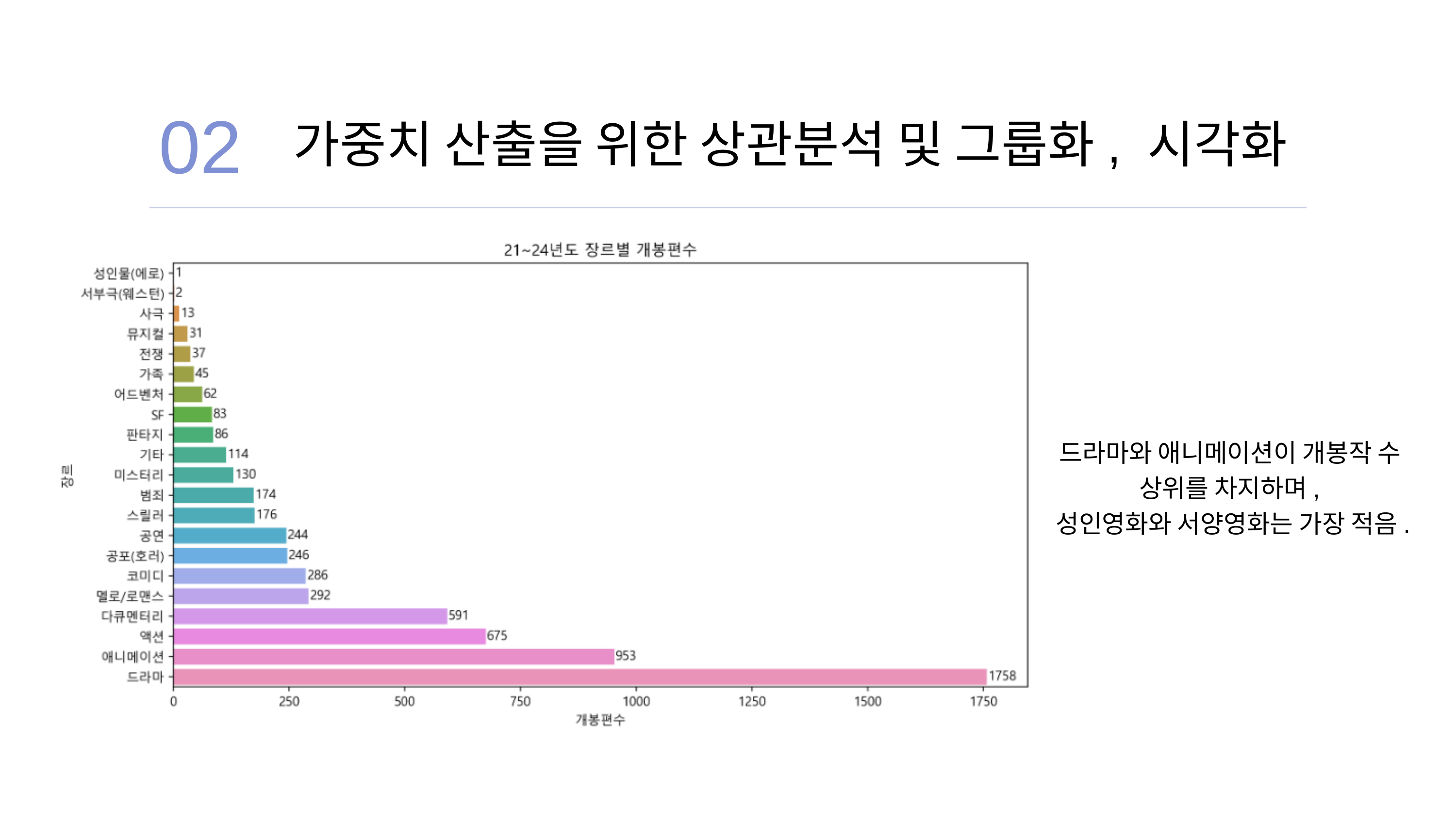

02
 가중치 산출을 위한 상관분석 및 그룹화, 시각화

드라마와 애니메이션이 개봉작 수
상위를 차지하며,
성인영화와 서양영화는 가장 적음.